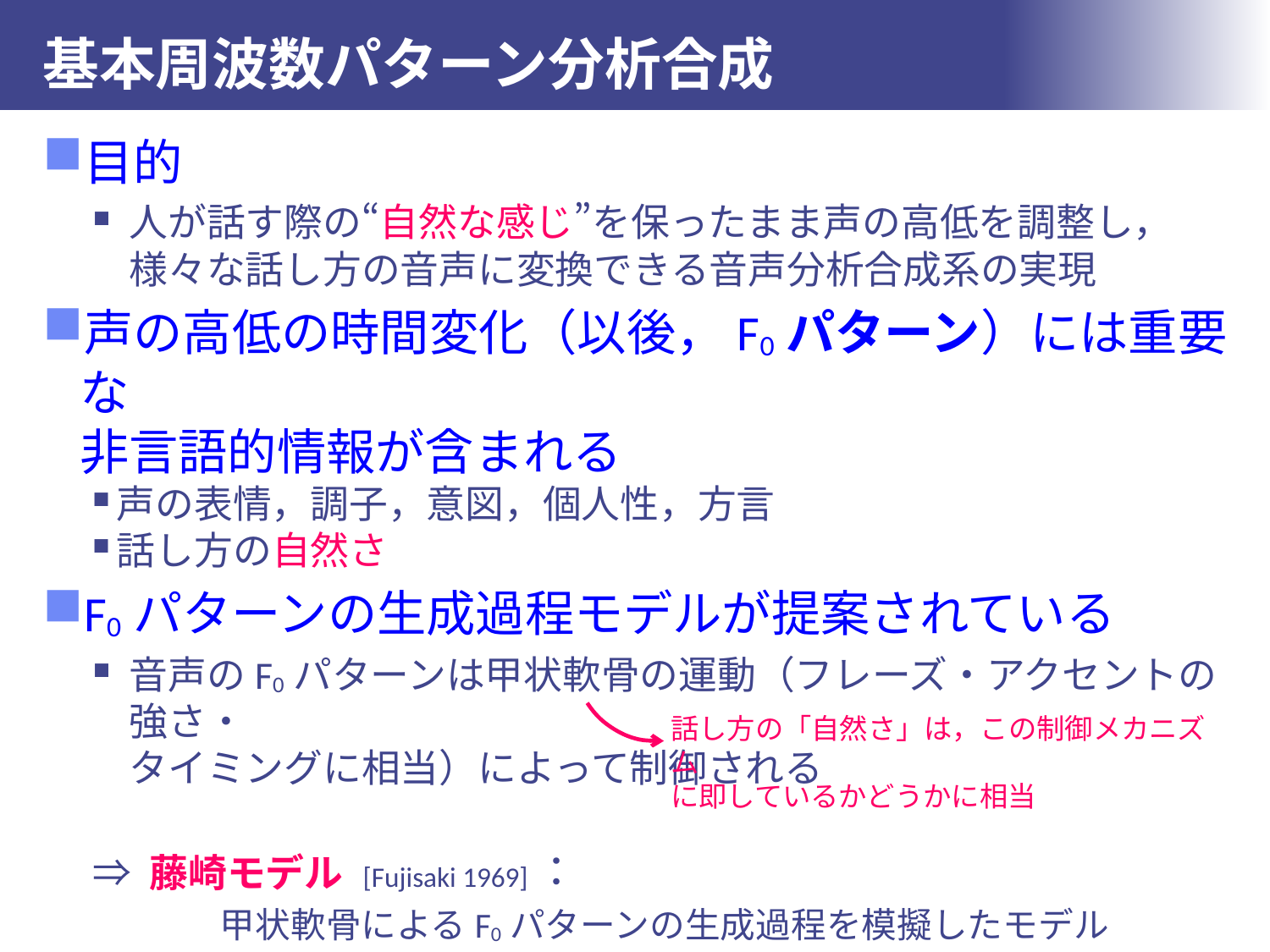

# 基本周波数パターン分析合成
目的
人が話す際の“自然な感じ”を保ったまま声の高低を調整し，様々な話し方の音声に変換できる音声分析合成系の実現
声の高低の時間変化（以後，F0パターン）には重要な
非言語的情報が含まれる
声の表情，調子，意図，個人性，方言
話し方の自然さ
F0パターンの生成過程モデルが提案されている
音声のF0パターンは甲状軟骨の運動（フレーズ・アクセントの強さ・
タイミングに相当）によって制御される

⇒ 藤崎モデル [Fujisaki 1969]：
　　　甲状軟骨によるF0パターンの生成過程を模擬したモデル
音声から甲状軟骨の運動を推定できれば運動パラメータの操作を
介した「自然さ」を保証したフレーズ・アクセントの変換を実現可能

話し方の「自然さ」は，この制御メカニズム
に即しているかどうかに相当